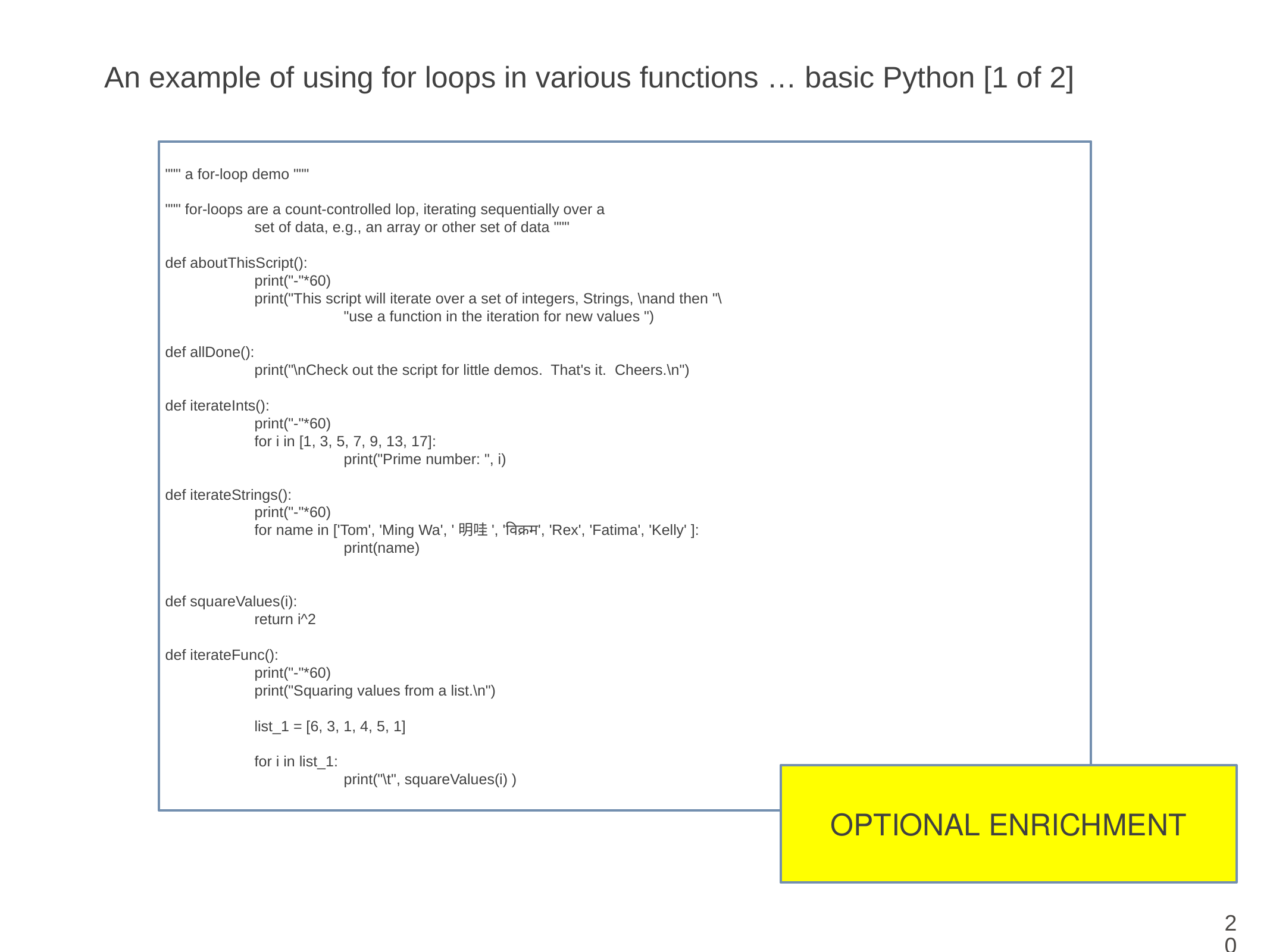

An example of using for loops in various functions … basic Python [1 of 2]

""" a for-loop demo """

""" for-loops are a count-controlled lop, iterating sequentially over a
	set of data, e.g., an array or other set of data """

def aboutThisScript():
	print("-"*60)
	print("This script will iterate over a set of integers, Strings, \nand then "\
		"use a function in the iteration for new values ")

def allDone():
	print("\nCheck out the script for little demos.  That's it.  Cheers.\n")

def iterateInts():
	print("-"*60)
	for i in [1, 3, 5, 7, 9, 13, 17]:
		print("Prime number: ", i)

def iterateStrings():
	print("-"*60)
	for name in ['Tom', 'Ming Wa', '明哇', 'विक्रम', 'Rex', 'Fatima', 'Kelly' ]:
		print(name)

def squareValues(i):
	return i^2

def iterateFunc():
	print("-"*60)
	print("Squaring values from a list.\n")

	list_1 = [6, 3, 1, 4, 5, 1]

	for i in list_1:
		print("\t", squareValues(i) )

OPTIONAL ENRICHMENT

20